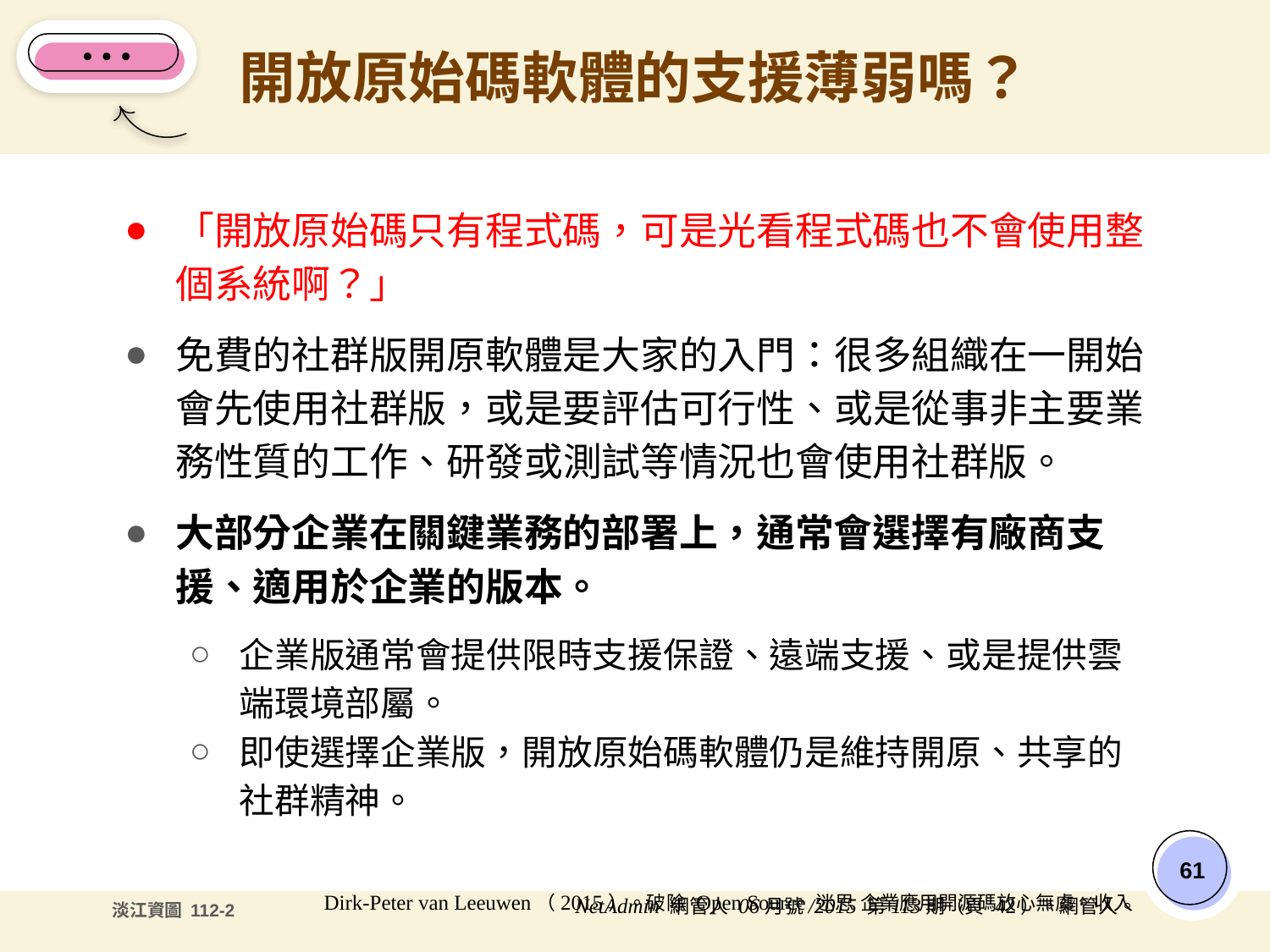

# 開放原始碼軟體的支援薄弱嗎？
「開放原始碼只有程式碼，可是光看程式碼也不會使用整個系統啊？」
免費的社群版開原軟體是大家的入門：很多組織在一開始會先使用社群版，或是要評估可行性、或是從事非主要業務性質的工作、研發或測試等情況也會使用社群版。
大部分企業在關鍵業務的部署上，通常會選擇有廠商支援、適用於企業的版本。
企業版通常會提供限時支援保證、遠端支援、或是提供雲端環境部屬。
即使選擇企業版，開放原始碼軟體仍是維持開原、共享的社群精神。
61
Dirk-Peter van Leeuwen（2015）。破除 Open Source 迷思 企業應用開源碼放心無虞。收入NetAdmin 網管人 06月號/2015 第113期（頁 42）。網管人。